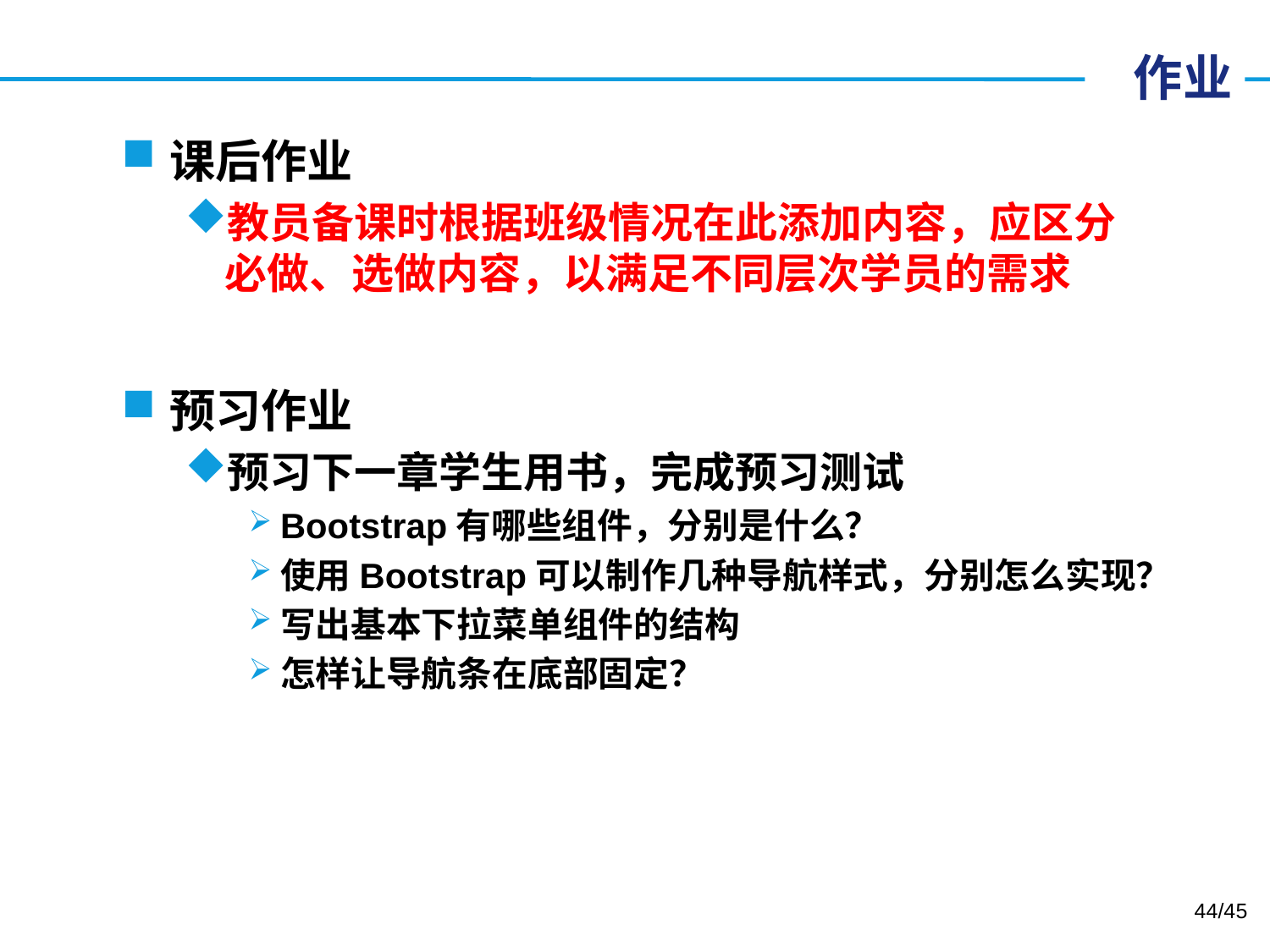

# 作业
课后作业
教员备课时根据班级情况在此添加内容，应区分必做、选做内容，以满足不同层次学员的需求

预习作业
预习下一章学生用书，完成预习测试
Bootstrap有哪些组件，分别是什么？
使用Bootstrap可以制作几种导航样式，分别怎么实现？
写出基本下拉菜单组件的结构
怎样让导航条在底部固定？

44/45